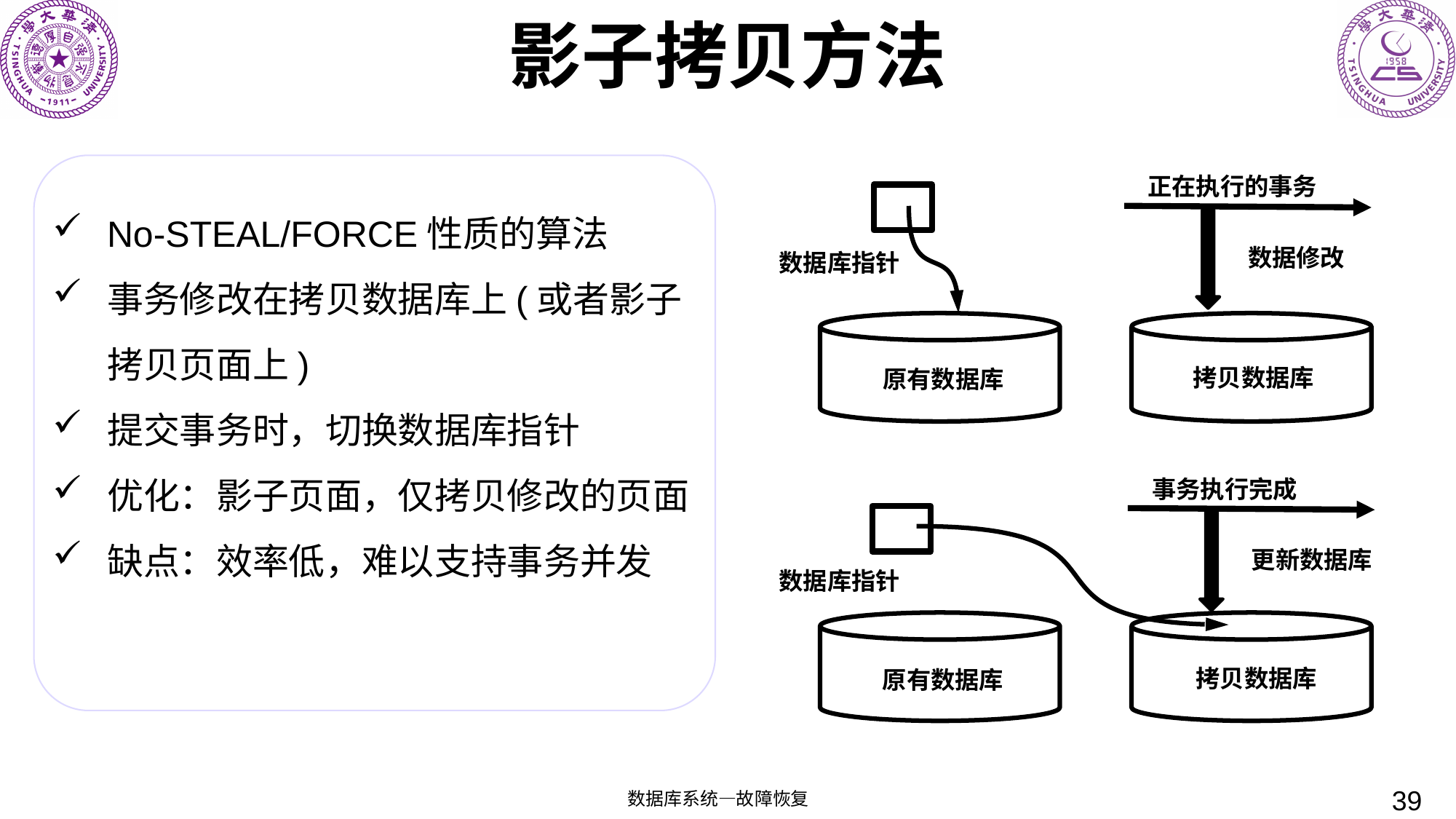

# 影子拷贝方法

正在执行的事务

数据修改
数据库指针

拷贝数据库
原有数据库
事务执行完成

更新数据库

数据库指针

拷贝数据库
原有数据库
No-STEAL/FORCE性质的算法
事务修改在拷贝数据库上(或者影子拷贝页面上)
提交事务时，切换数据库指针
优化：影子页面，仅拷贝修改的页面
缺点：效率低，难以支持事务并发

39
数据库系统—故障恢复